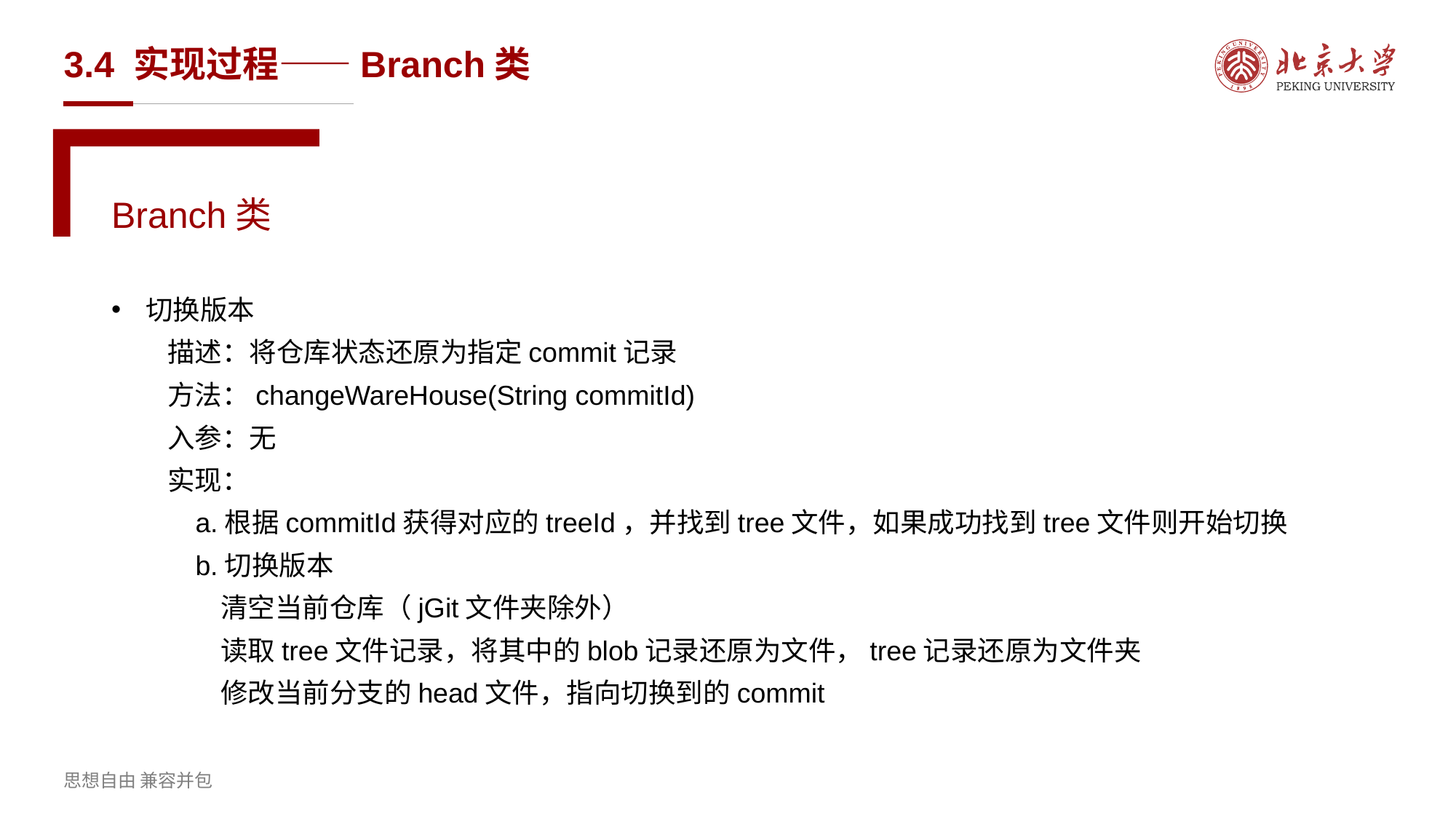

# 3.4 实现过程——Branch类

Branch类

切换版本
        描述：将仓库状态还原为指定commit记录
        方法：changeWareHouse(String commitId)
        入参：无
        实现：
           a.根据commitId获得对应的treeId，并找到tree文件，如果成功找到tree文件则开始切换
           b.切换版本
	清空当前仓库（jGit文件夹除外）
	读取tree文件记录，将其中的blob记录还原为文件，tree记录还原为文件夹
	修改当前分支的head文件，指向切换到的commit